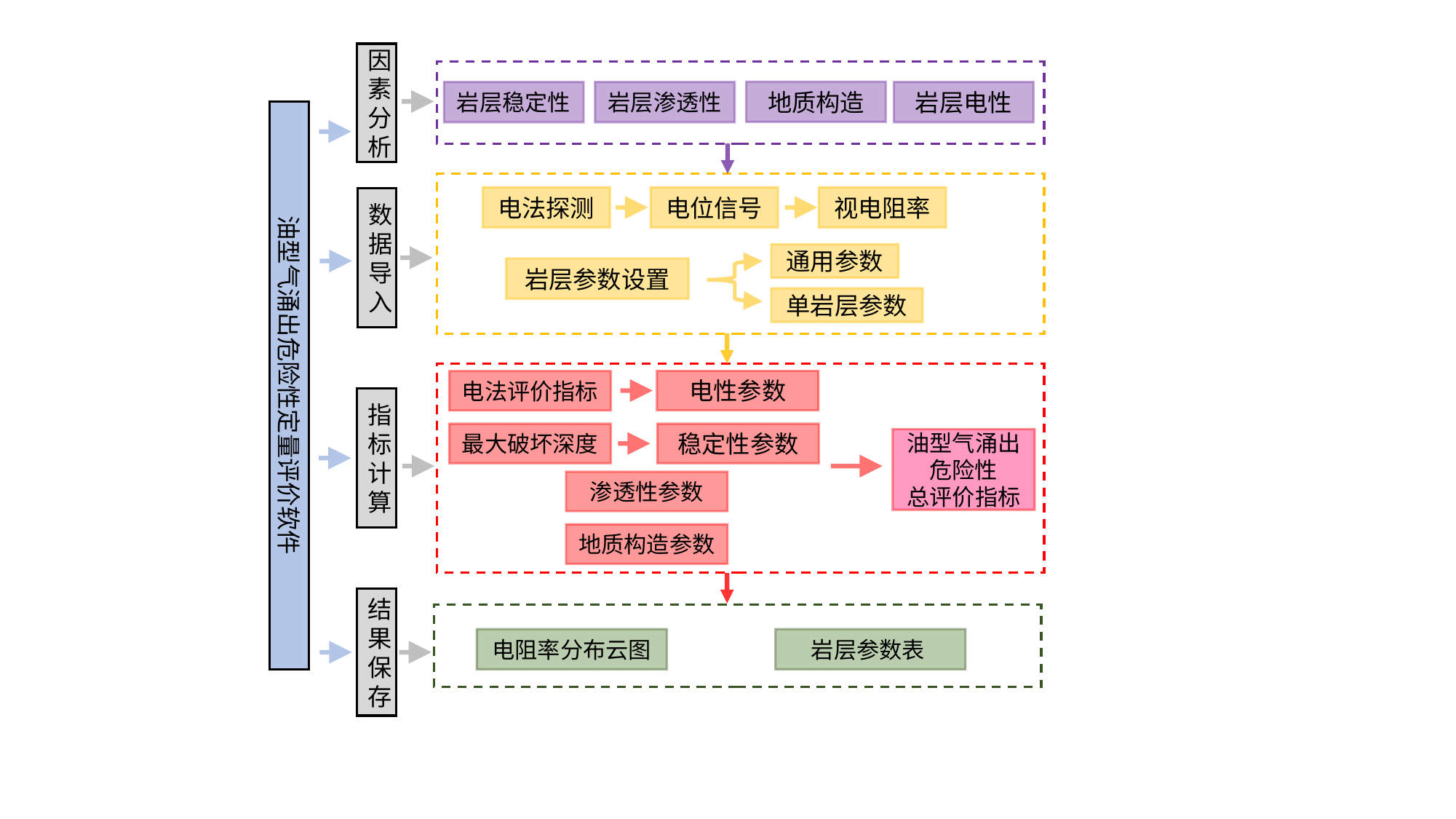

因素分析

地质构造
岩层稳定性
岩层渗透性
岩层电性
油型气涌出危险性定量评价软件

电法探测
电位信号
视电阻率
数据导入
通用参数
单岩层参数
岩层参数设置

电性参数
电法评价指标
最大破坏深度
稳定性参数
渗透性参数
地质构造参数
指标计算
油型气涌出危险性
总评价指标
结果保存

岩层参数表
电阻率分布云图